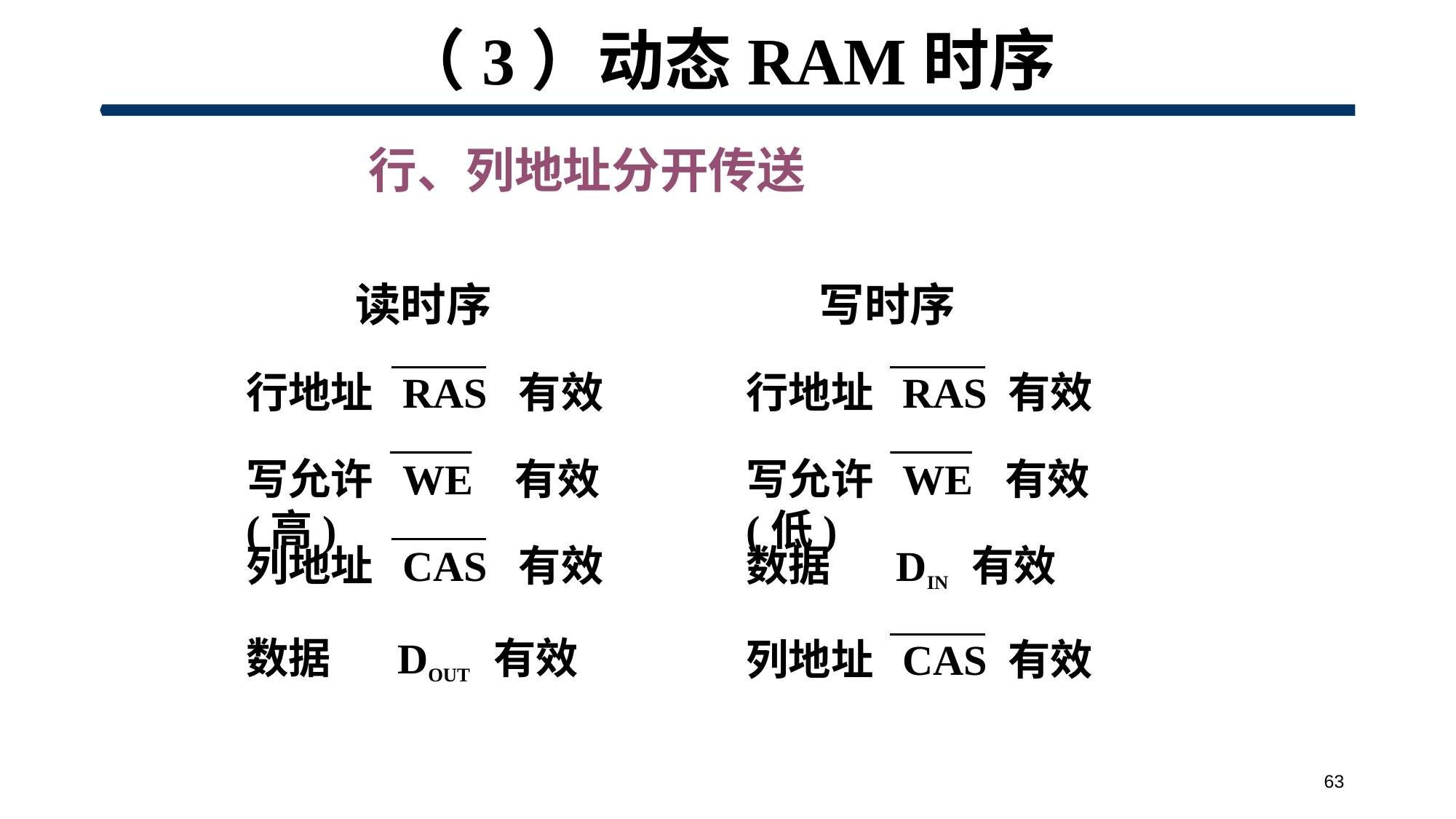

# （3）动态RAM时序
 行、列地址分开传送
读时序
写时序
行地址  RAS  有效

行地址  RAS 有效

写允许  WE   有效(高)

写允许  WE  有效(低)

列地址  CAS  有效

数据        DIN   有效
数据        DOUT   有效
列地址  CAS 有效

63